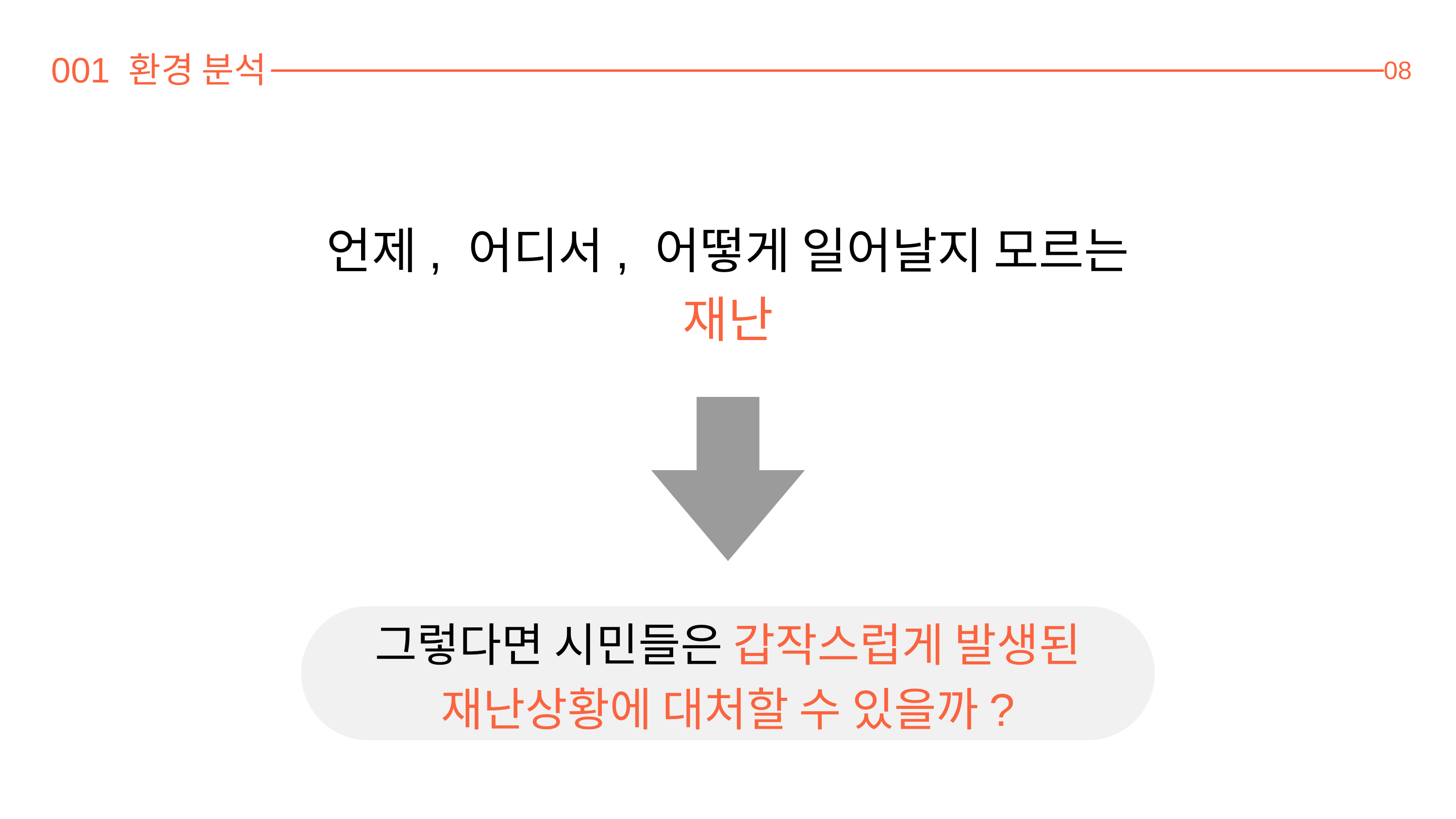

001 환경 분석
08

언제, 어디서, 어떻게 일어날지 모르는
재난

그렇다면 시민들은 갑작스럽게 발생된 재난상황에 대처할 수 있을까?